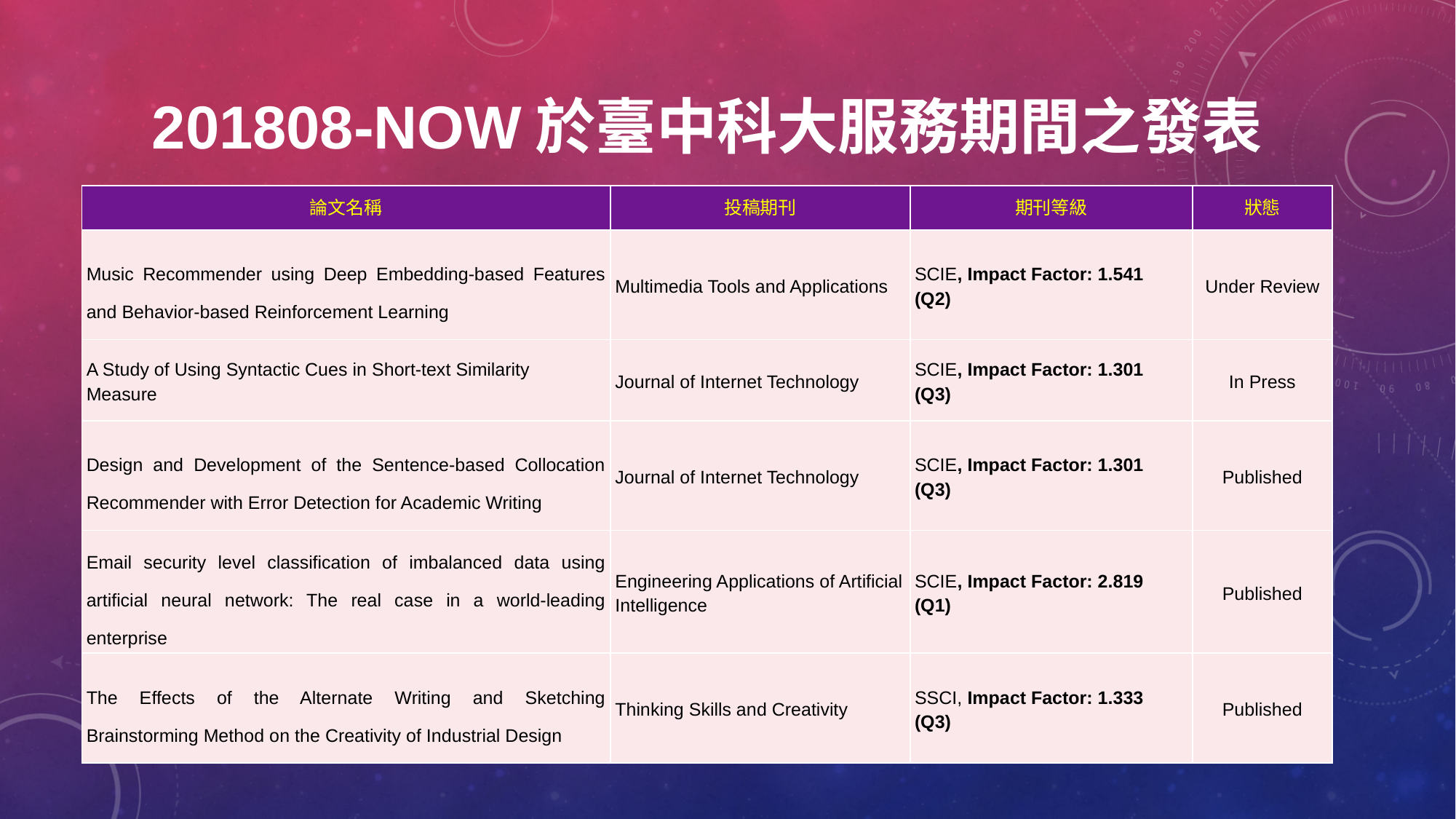

# 201808-NOW於臺中科大服務期間之發表
| 論文名稱 | 投稿期刊 | 期刊等級 | 狀態 |
| --- | --- | --- | --- |
| Music Recommender using Deep Embedding-based Features and Behavior-based Reinforcement Learning | Multimedia Tools and Applications | SCIE, Impact Factor: 1.541  (Q2) | Under Review |
| A Study of Using Syntactic Cues in Short-text Similarity Measure | Journal of Internet Technology | SCIE, Impact Factor: 1.301  (Q3) | In Press |
| Design and Development of the Sentence-based Collocation Recommender with Error Detection for Academic Writing | Journal of Internet Technology | SCIE, Impact Factor: 1.301  (Q3) | Published |
| Email security level classification of imbalanced data using artificial neural network: The real case in a world-leading enterprise | Engineering Applications of Artificial Intelligence | SCIE, Impact Factor: 2.819  (Q1) | Published |
| The Effects of the Alternate Writing and Sketching Brainstorming Method on the Creativity of Industrial Design | Thinking Skills and Creativity | SSCI, Impact Factor: 1.333  (Q3) | Published |
3